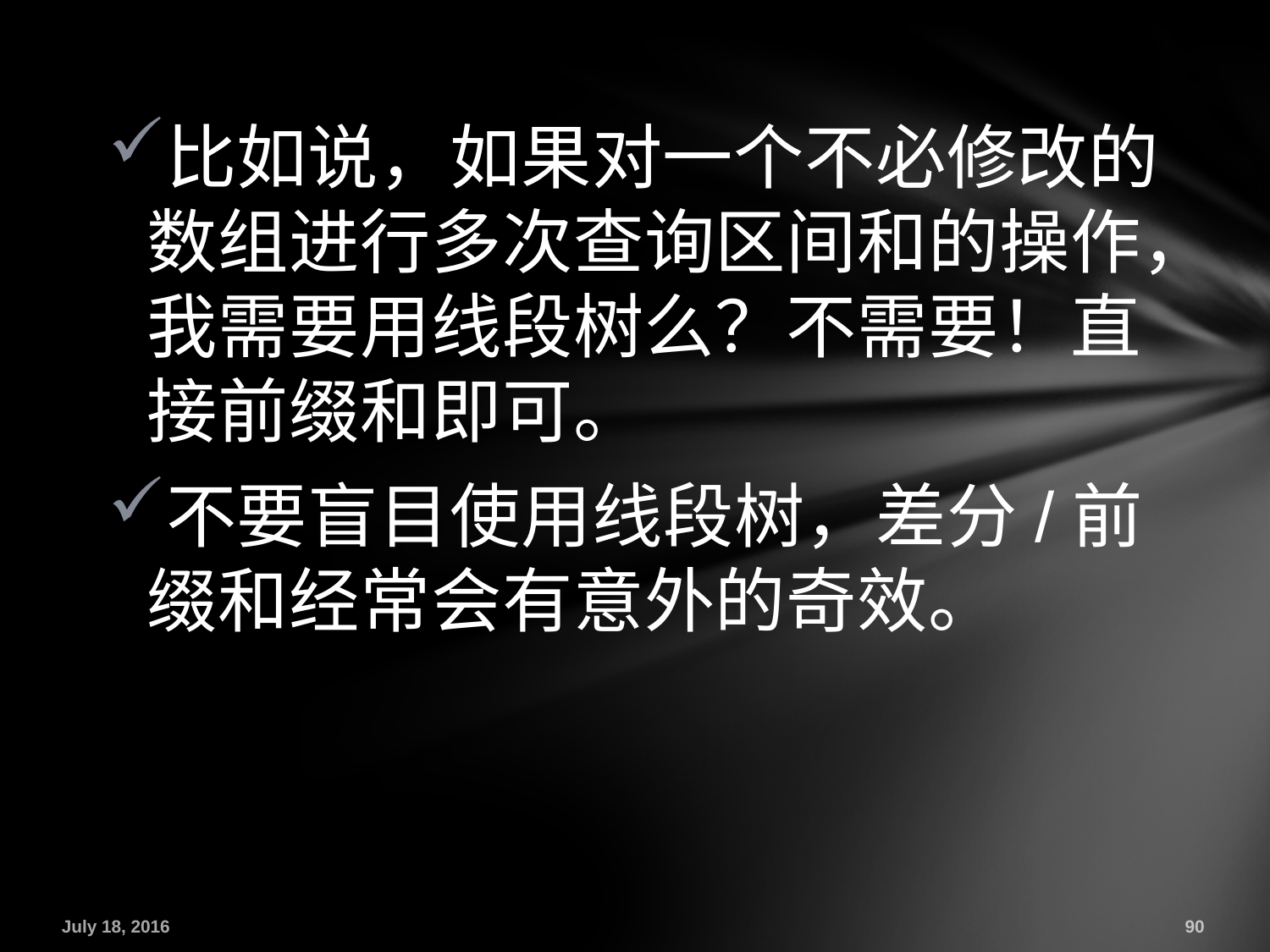

比如说，如果对一个不必修改的数组进行多次查询区间和的操作，我需要用线段树么？不需要！直接前缀和即可。
不要盲目使用线段树，差分/前缀和经常会有意外的奇效。
July 18, 2016

90